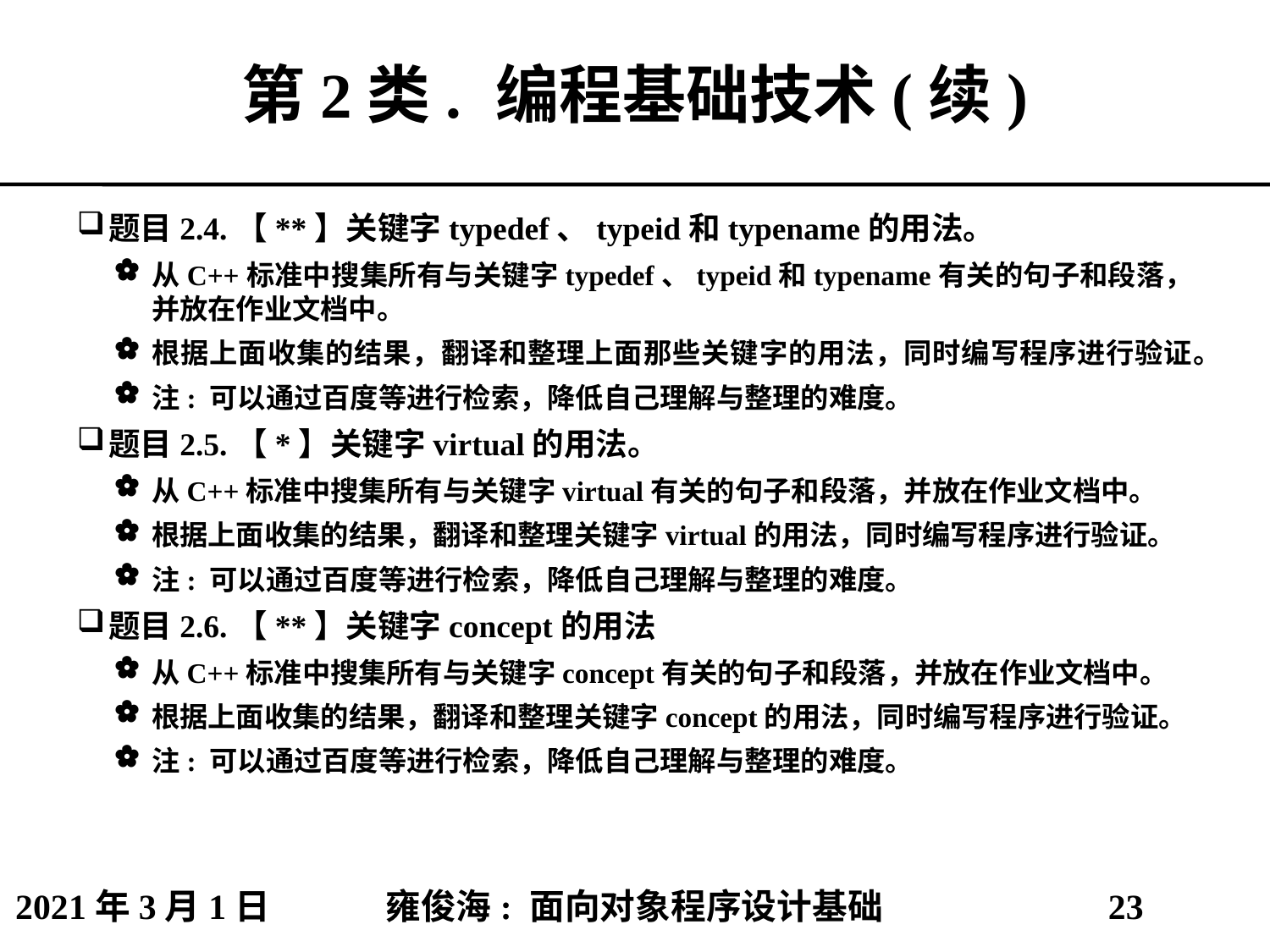

# 第2类.	编程基础技术(续)

题目2.4.	【**】关键字typedef、typeid和typename的用法。
从C++标准中搜集所有与关键字typedef、typeid和typename有关的句子和段落，并放在作业文档中。
根据上面收集的结果，翻译和整理上面那些关键字的用法，同时编写程序进行验证。
注: 可以通过百度等进行检索，降低自己理解与整理的难度。
题目2.5.	【*】关键字virtual的用法。
从C++标准中搜集所有与关键字virtual有关的句子和段落，并放在作业文档中。
根据上面收集的结果，翻译和整理关键字virtual的用法，同时编写程序进行验证。
注: 可以通过百度等进行检索，降低自己理解与整理的难度。
题目2.6.	【**】关键字concept的用法
从C++标准中搜集所有与关键字concept有关的句子和段落，并放在作业文档中。
根据上面收集的结果，翻译和整理关键字concept的用法，同时编写程序进行验证。
注: 可以通过百度等进行检索，降低自己理解与整理的难度。
2021年3月1日
雍俊海: 面向对象程序设计基础
23